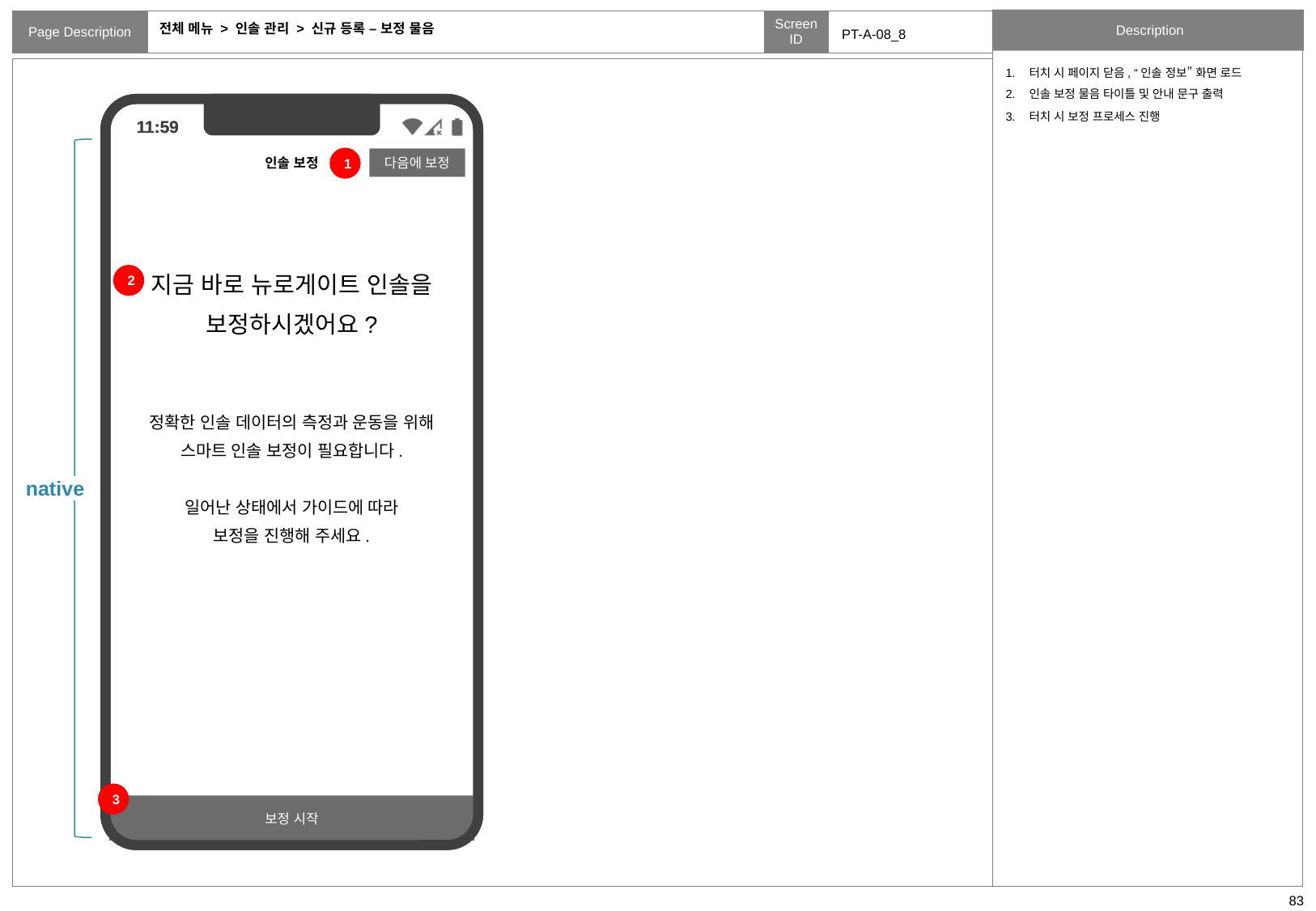

# 전체 메뉴 > 인솔 관리 > 신규 등록 – 보정 물음
PT-A-08_8
터치 시 페이지 닫음, “인솔 정보” 화면 로드
인솔 보정 물음 타이틀 및 안내 문구 출력
터치 시 보정 프로세스 진행

native
1
다음에 보정
지금 바로 뉴로게이트 인솔을
보정하시겠어요?
2
정확한 인솔 데이터의 측정과 운동을 위해
스마트 인솔 보정이 필요합니다.

일어난 상태에서 가이드에 따라
보정을 진행해 주세요.
3
보정 시작